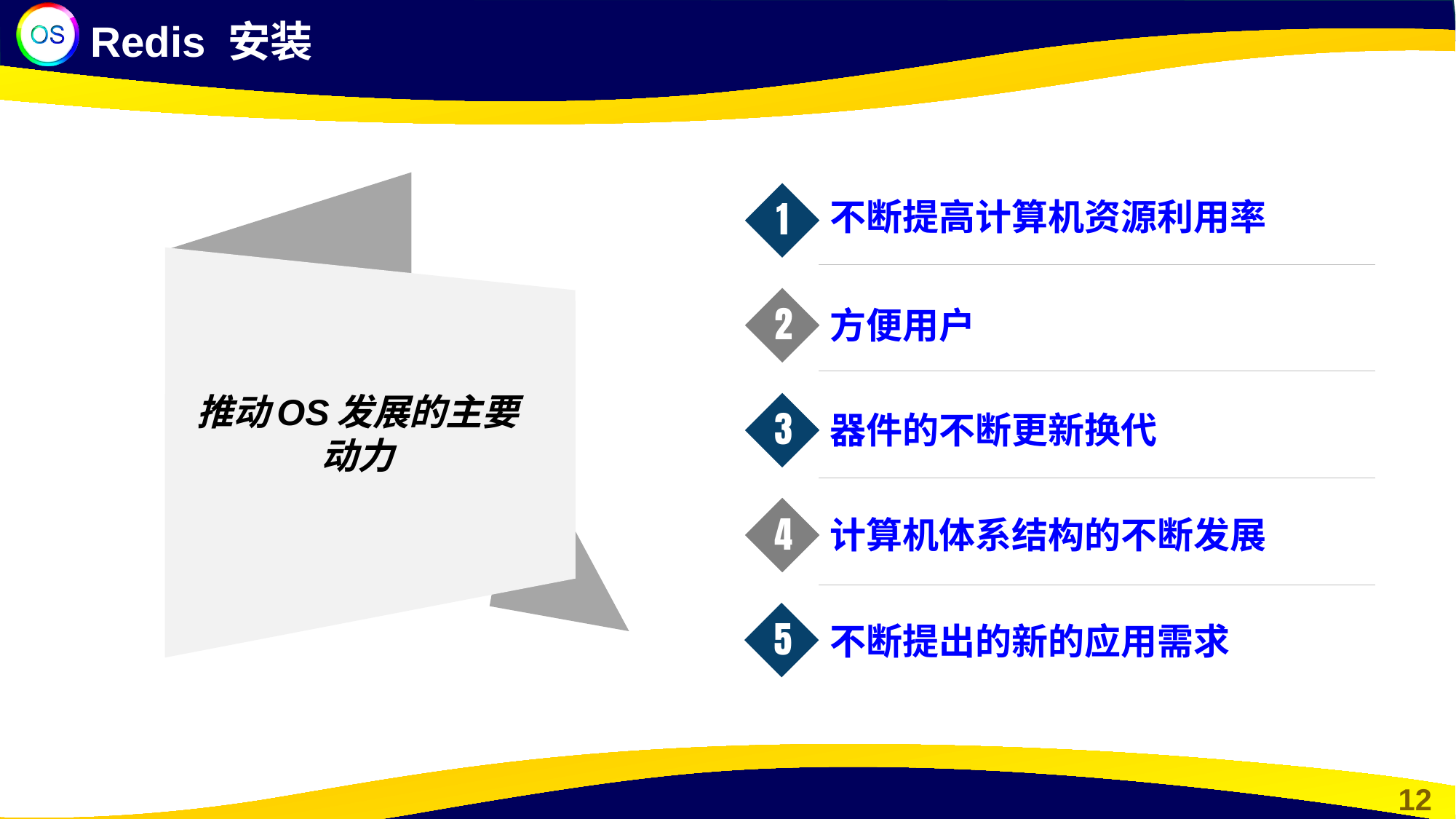

Redis 安装

1
不断提高计算机资源利用率
2
方便用户
推动OS发展的主要动力
3
器件的不断更新换代

4
计算机体系结构的不断发展
5
不断提出的新的应用需求
Signature